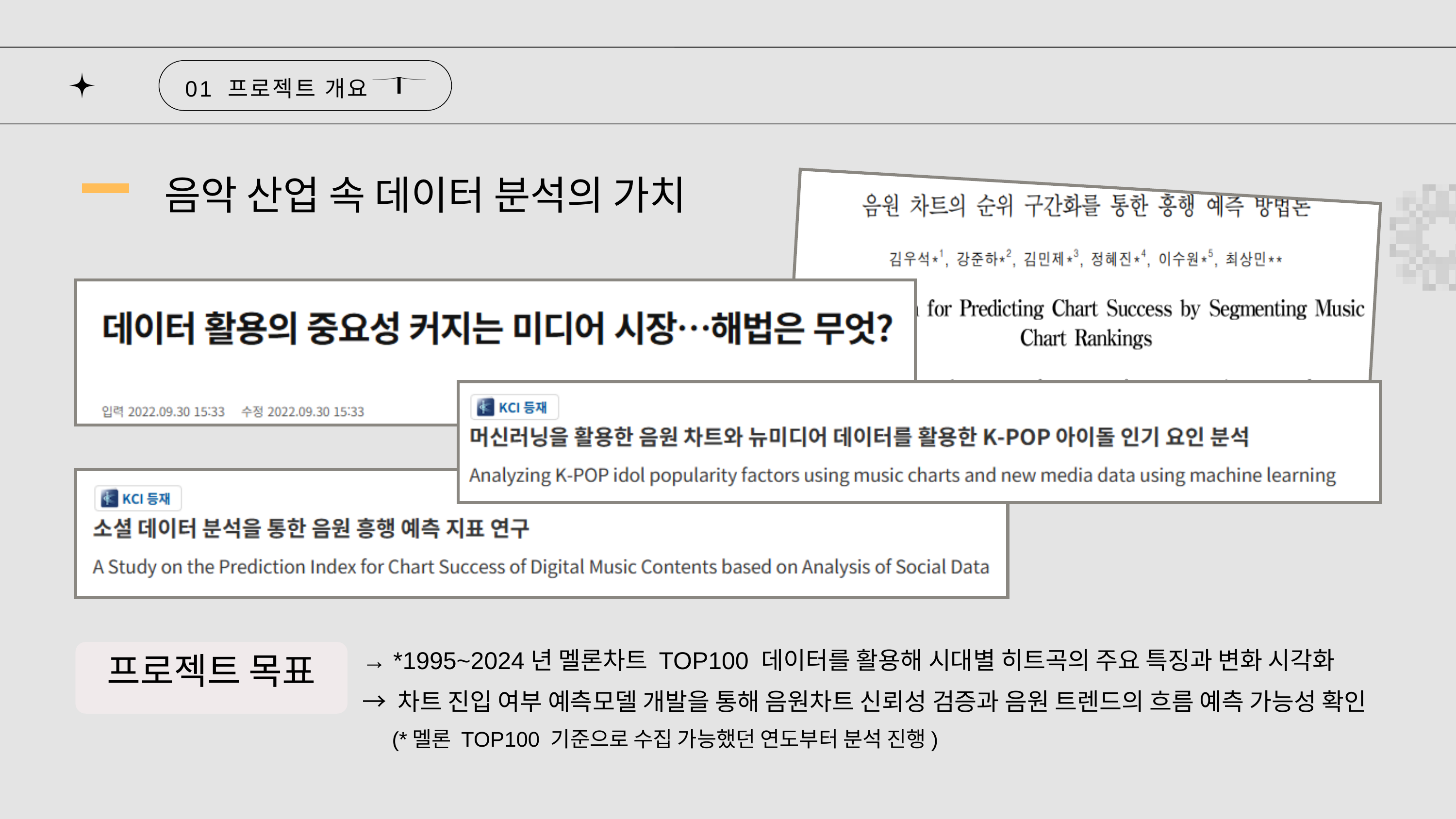

01 프로젝트 개요

음악 산업 속 데이터 분석의 가치

→ *1995~2024년 멜론차트 TOP100 데이터를 활용해 시대별 히트곡의 주요 특징과 변화 시각화
→ 차트 진입 여부 예측모델 개발을 통해 음원차트 신뢰성 검증과 음원 트렌드의 흐름 예측 가능성 확인
     (*멜론 TOP100 기준으로 수집 가능했던 연도부터 분석 진행)

프로젝트 목표